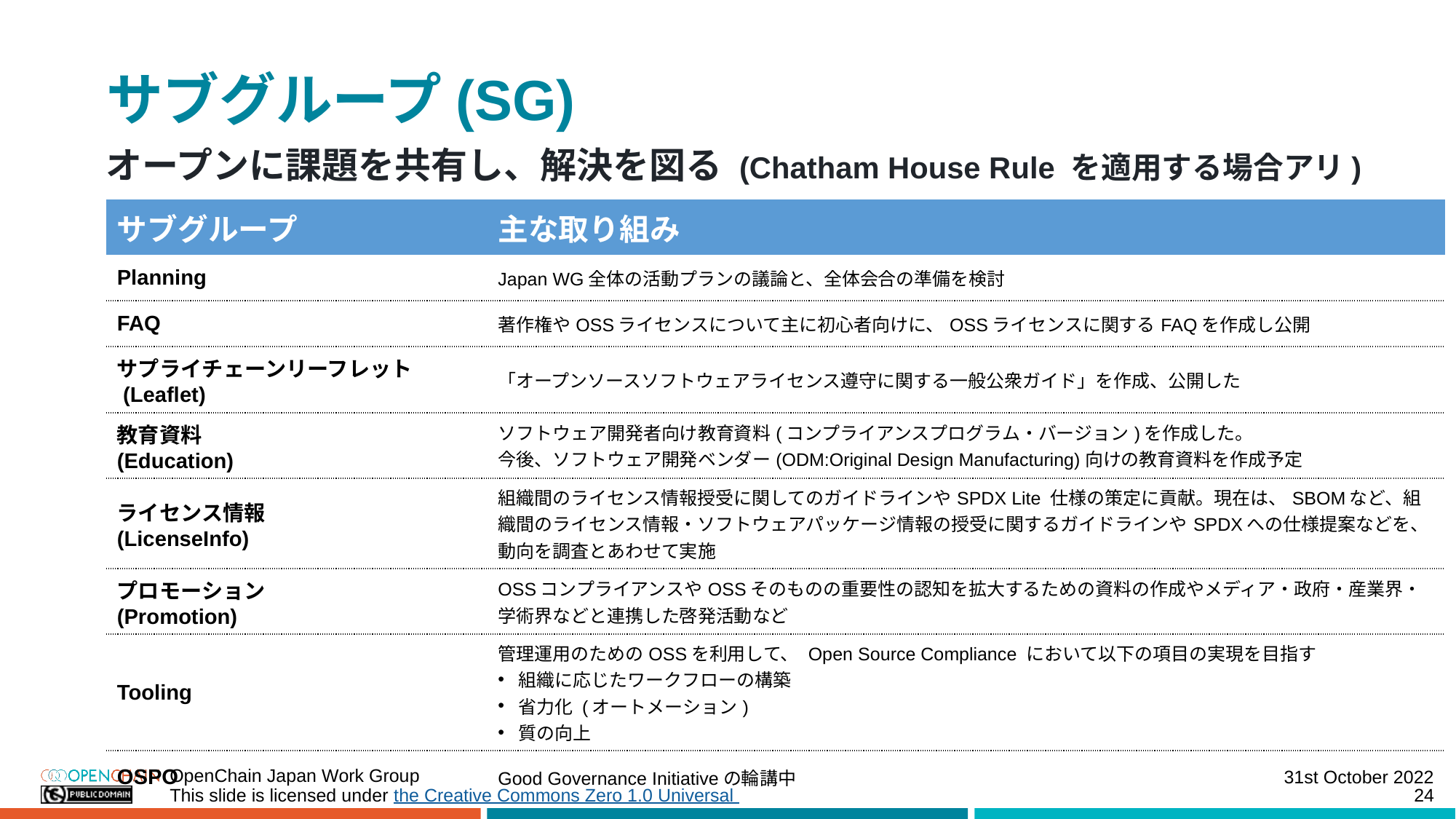

# サブグループ(SG)
オープンに課題を共有し、解決を図る (Chatham House Rule を適用する場合アリ)
| サブグループ | 主な取り組み |
| --- | --- |
| Planning | Japan WG全体の活動プランの議論と、全体会合の準備を検討 |
| FAQ | 著作権やOSSライセンスについて主に初心者向けに、OSSライセンスに関するFAQを作成し公開 |
| サプライチェーンリーフレット (Leaflet) | 「オープンソースソフトウェアライセンス遵守に関する一般公衆ガイド」を作成、公開した |
| 教育資料 (Education) | ソフトウェア開発者向け教育資料(コンプライアンスプログラム・バージョン)を作成した。 今後、ソフトウェア開発ベンダー(ODM:Original Design Manufacturing)向けの教育資料を作成予定 |
| ライセンス情報 (LicenseInfo) | 組織間のライセンス情報授受に関してのガイドラインやSPDX Lite 仕様の策定に貢献。現在は、SBOMなど、組織間のライセンス情報・ソフトウェアパッケージ情報の授受に関するガイドラインやSPDXへの仕様提案などを、動向を調査とあわせて実施 |
| プロモーション (Promotion) | OSSコンプライアンスやOSSそのものの重要性の認知を拡大するための資料の作成やメディア・政府・産業界・学術界などと連携した啓発活動など |
| Tooling | 管理運用のためのOSSを利用して、 Open Source Compliance において以下の項目の実現を目指す 組織に応じたワークフローの構築 省力化 (オートメーション) 質の向上 |
| OSPO | Good Governance Initiativeの輪講中 |
31st October 2022
OpenChain Japan Work Group
24